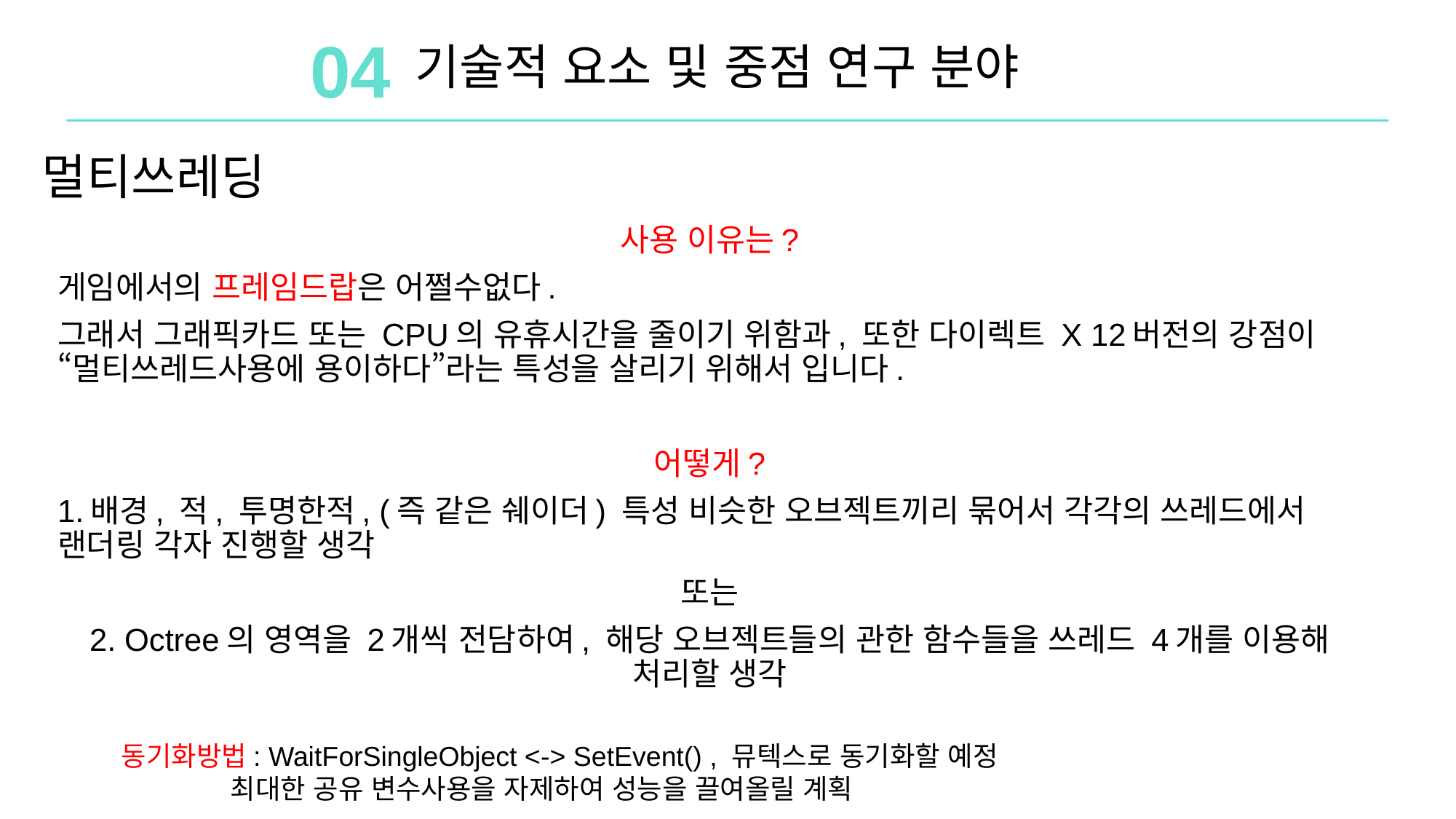

04
기술적 요소 및 중점 연구 분야

멀티쓰레딩
사용 이유는?
게임에서의 프레임드랍은 어쩔수없다.
그래서 그래픽카드 또는 CPU의 유휴시간을 줄이기 위함과, 또한 다이렉트 X 12버전의 강점이 “멀티쓰레드사용에 용이하다”라는 특성을 살리기 위해서 입니다.

어떻게?
1.배경, 적, 투명한적, (즉 같은 쉐이더) 특성 비슷한 오브젝트끼리 묶어서 각각의 쓰레드에서 랜더링 각자 진행할 생각
또는
2. Octree의 영역을 2개씩 전담하여, 해당 오브젝트들의 관한 함수들을 쓰레드 4개를 이용해 처리할 생각

동기화방법: WaitForSingleObject <-> SetEvent() , 뮤텍스로 동기화할 예정
	최대한 공유 변수사용을 자제하여 성능을 끌여올릴 계획